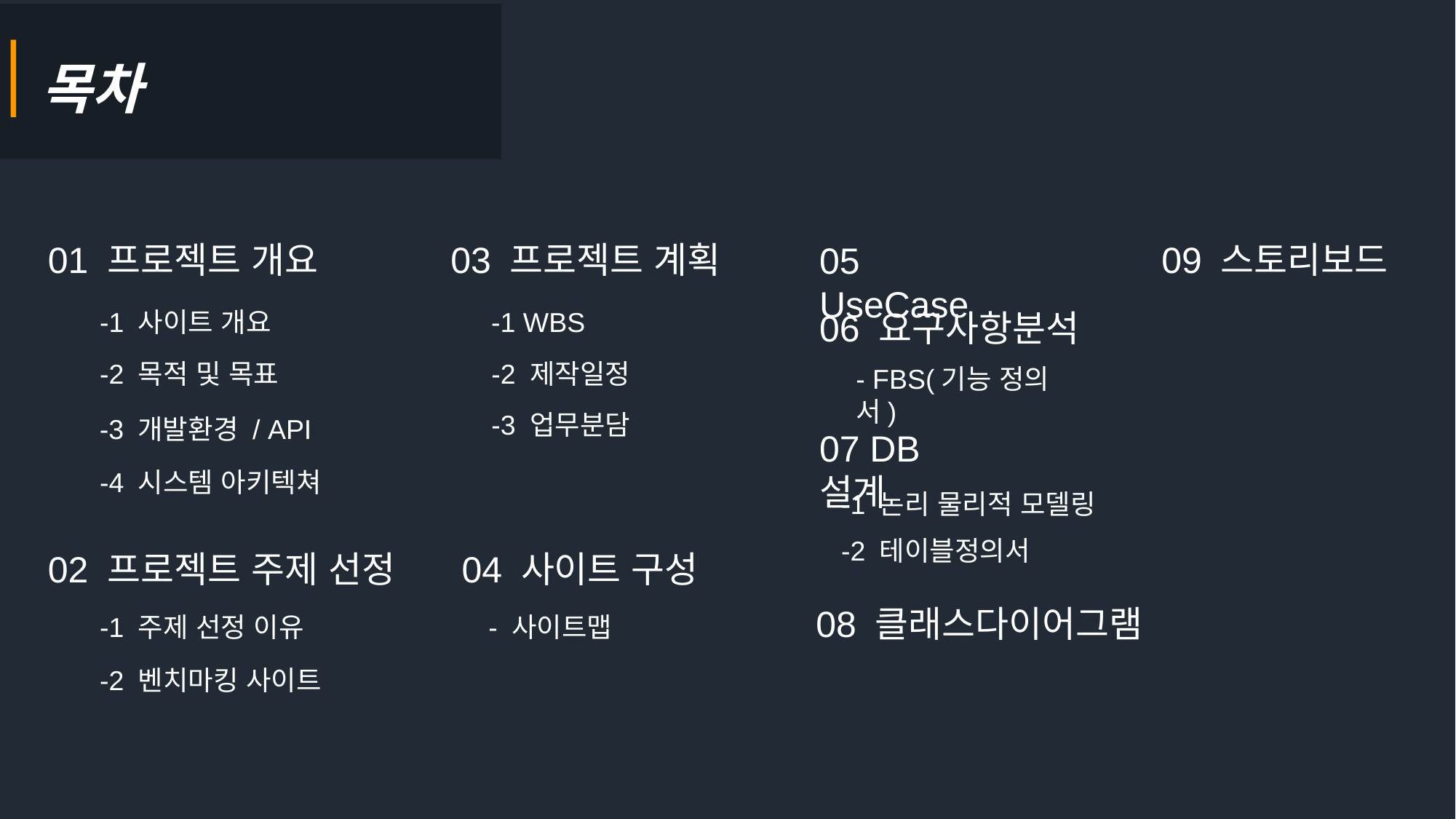

목차

01 프로젝트 개요
03 프로젝트 계획
09 스토리보드
05 UseCase
-1 WBS
06 요구사항분석
-1 사이트 개요
-2 제작일정
-2 목적 및 목표
- FBS(기능 정의서)
-3 업무분담
-3 개발환경 / API
07 DB설계
-4 시스템 아키텍쳐
-1 논리 물리적 모델링
-2 테이블정의서
02 프로젝트 주제 선정
04 사이트 구성
08 클래스다이어그램
-1 주제 선정 이유
- 사이트맵
-2 벤치마킹 사이트